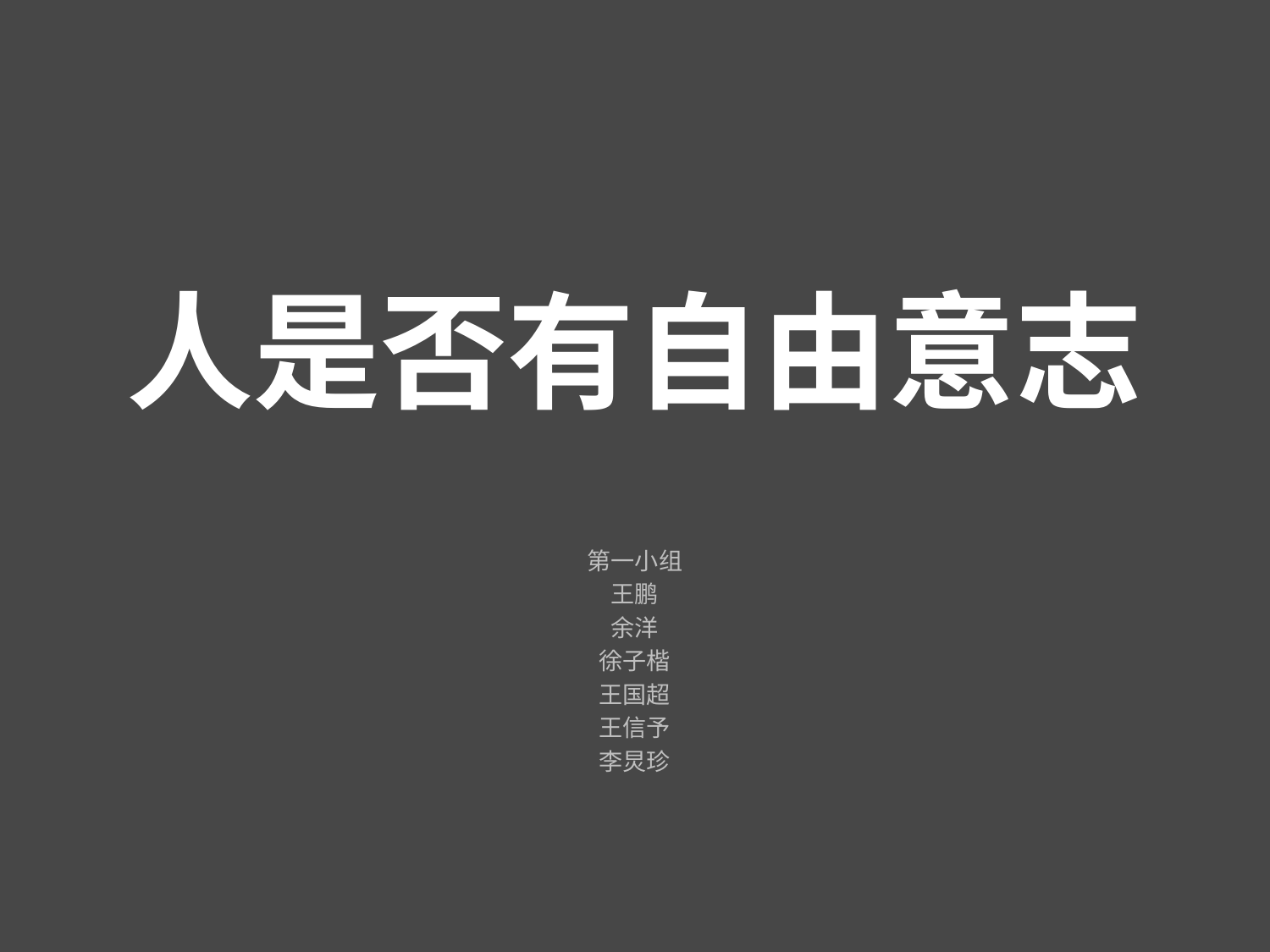

# 人是否有自由意志
第一小组
王鹏
余洋
徐子楷
王国超
王信予
李炅珍